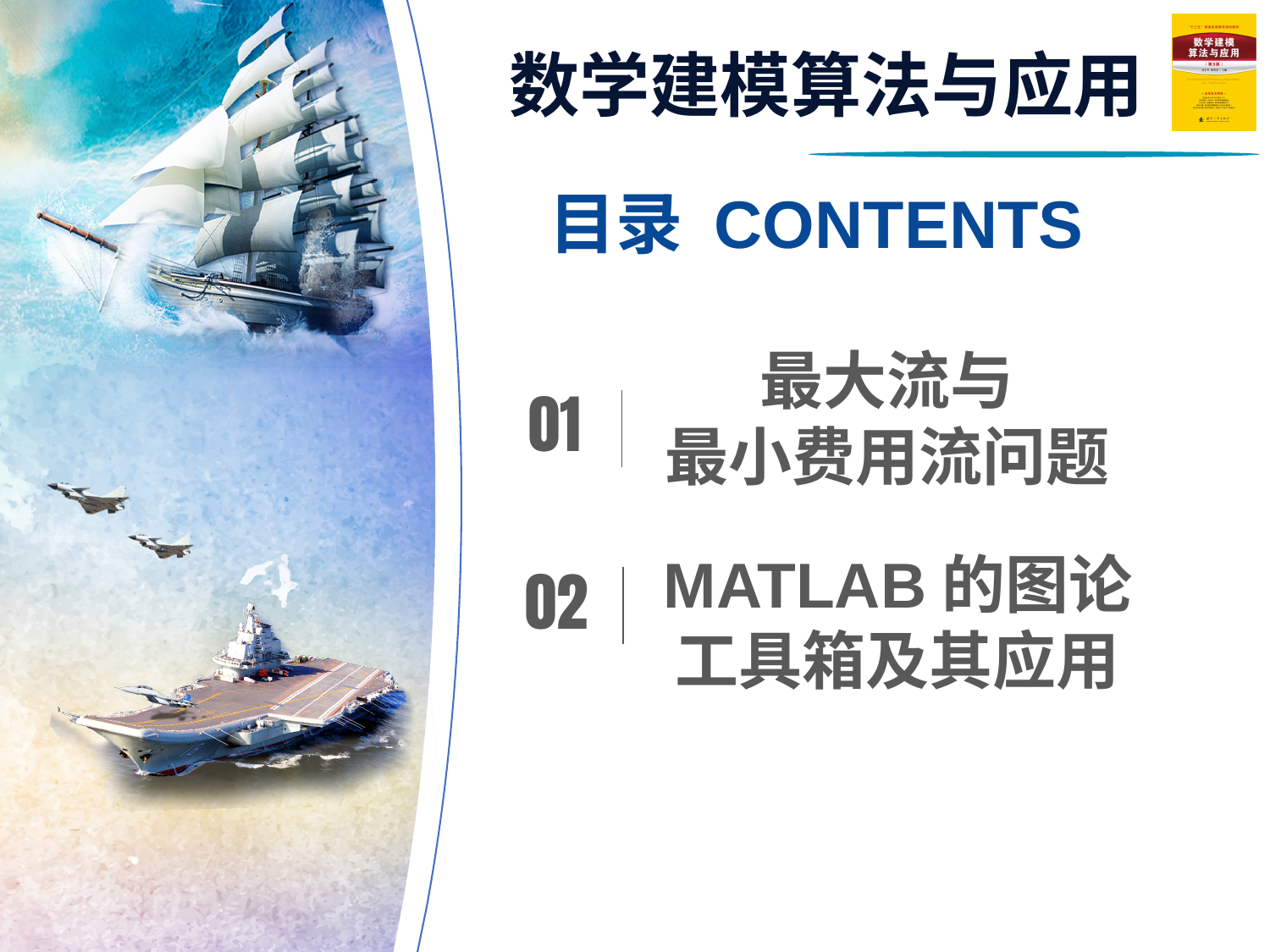

目录 CONTENTS
最大流与
最小费用流问题
01
MATLAB的图论
工具箱及其应用
02